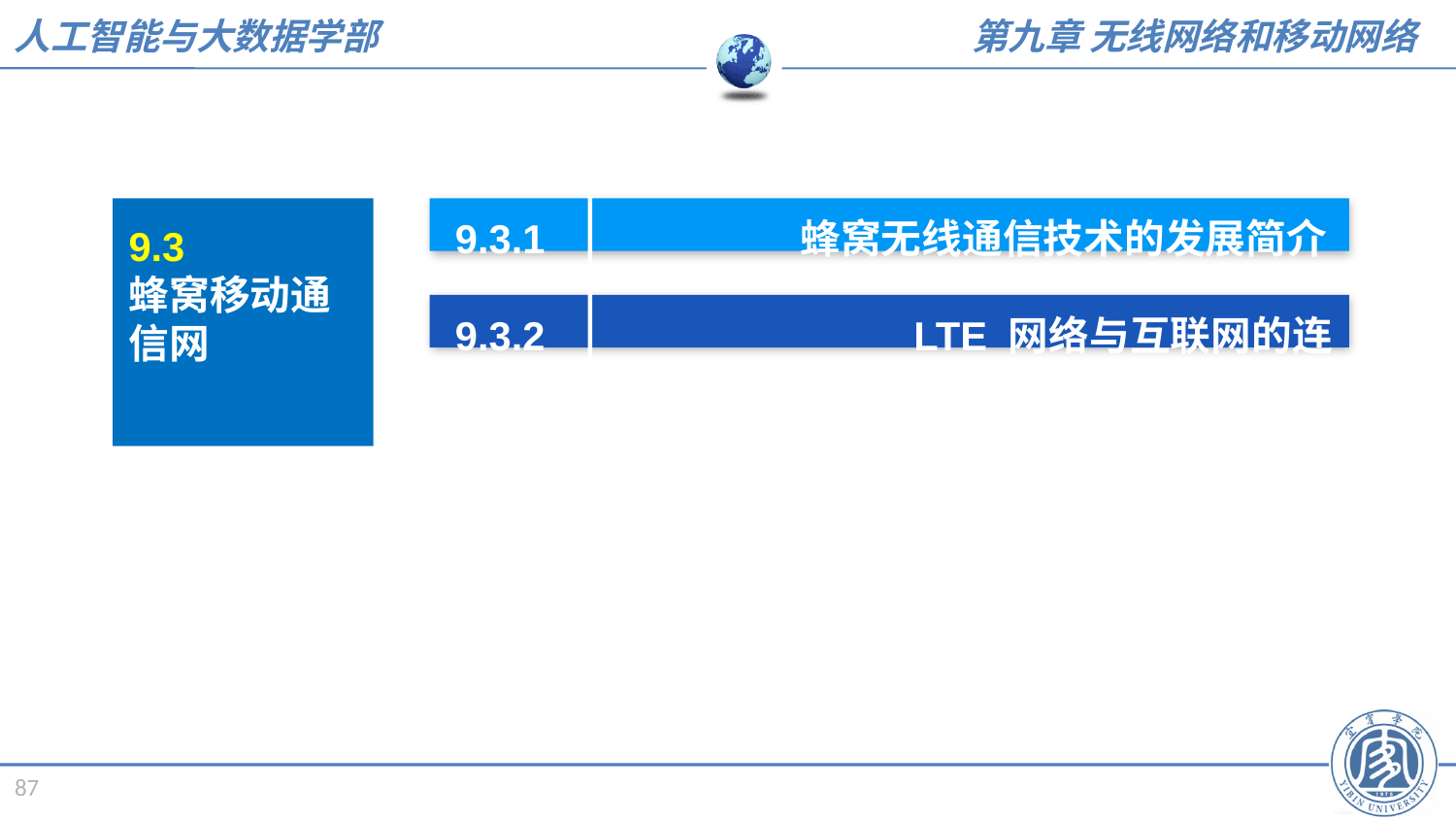

9.3.1  	                 蜂窝无线通信技术的发展简介
9.3.2  		               LTE 网络与互联网的连

9.3
蜂窝移动通信网

87